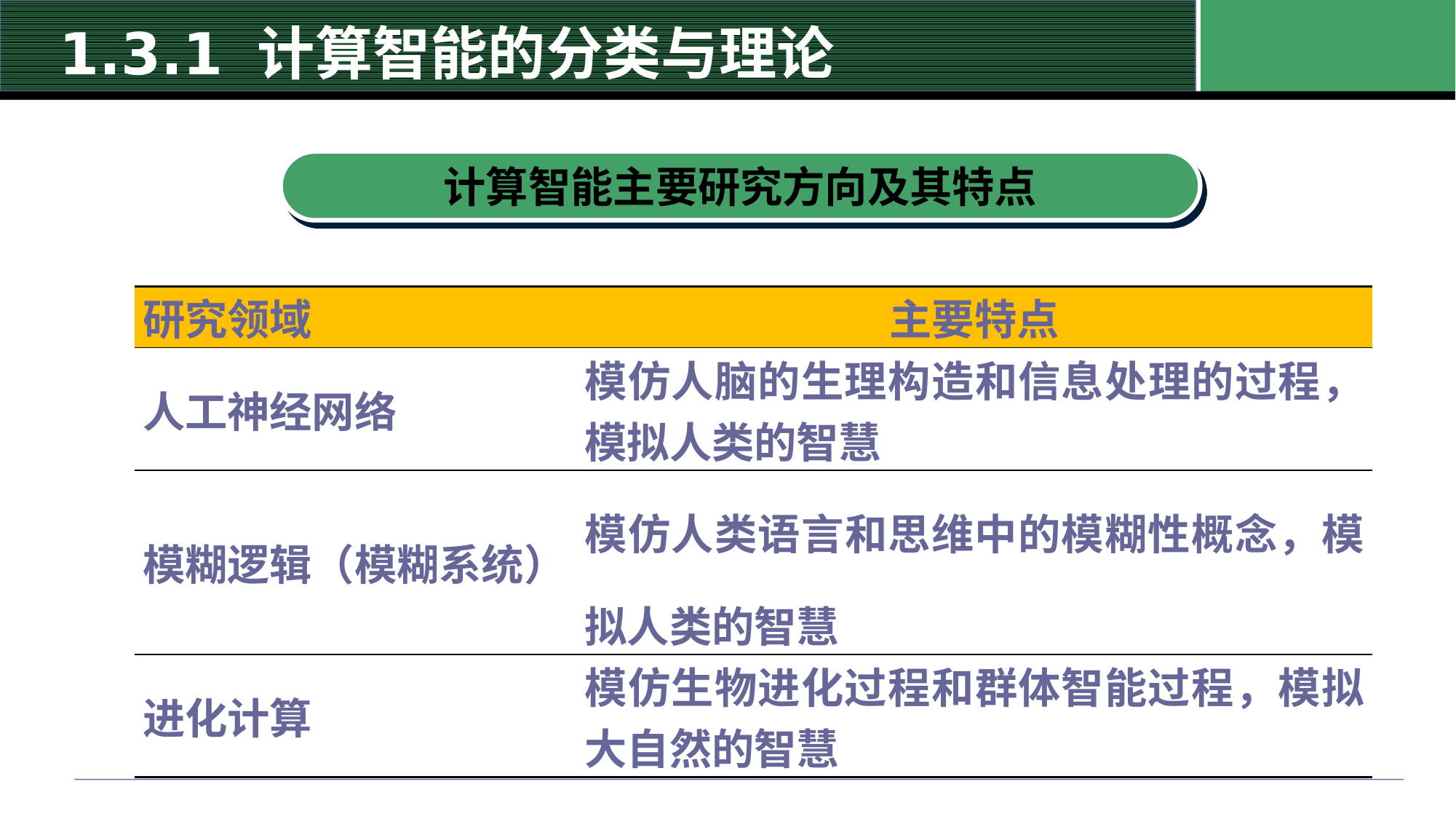

# 1.3.1 计算智能的分类与理论
计算智能主要研究方向及其特点
| 研究领域 | 主要特点 |
| --- | --- |
| 人工神经网络 | 模仿人脑的生理构造和信息处理的过程，模拟人类的智慧 |
| 模糊逻辑（模糊系统） | 模仿人类语言和思维中的模糊性概念，模拟人类的智慧 |
| 进化计算 | 模仿生物进化过程和群体智能过程，模拟大自然的智慧 |